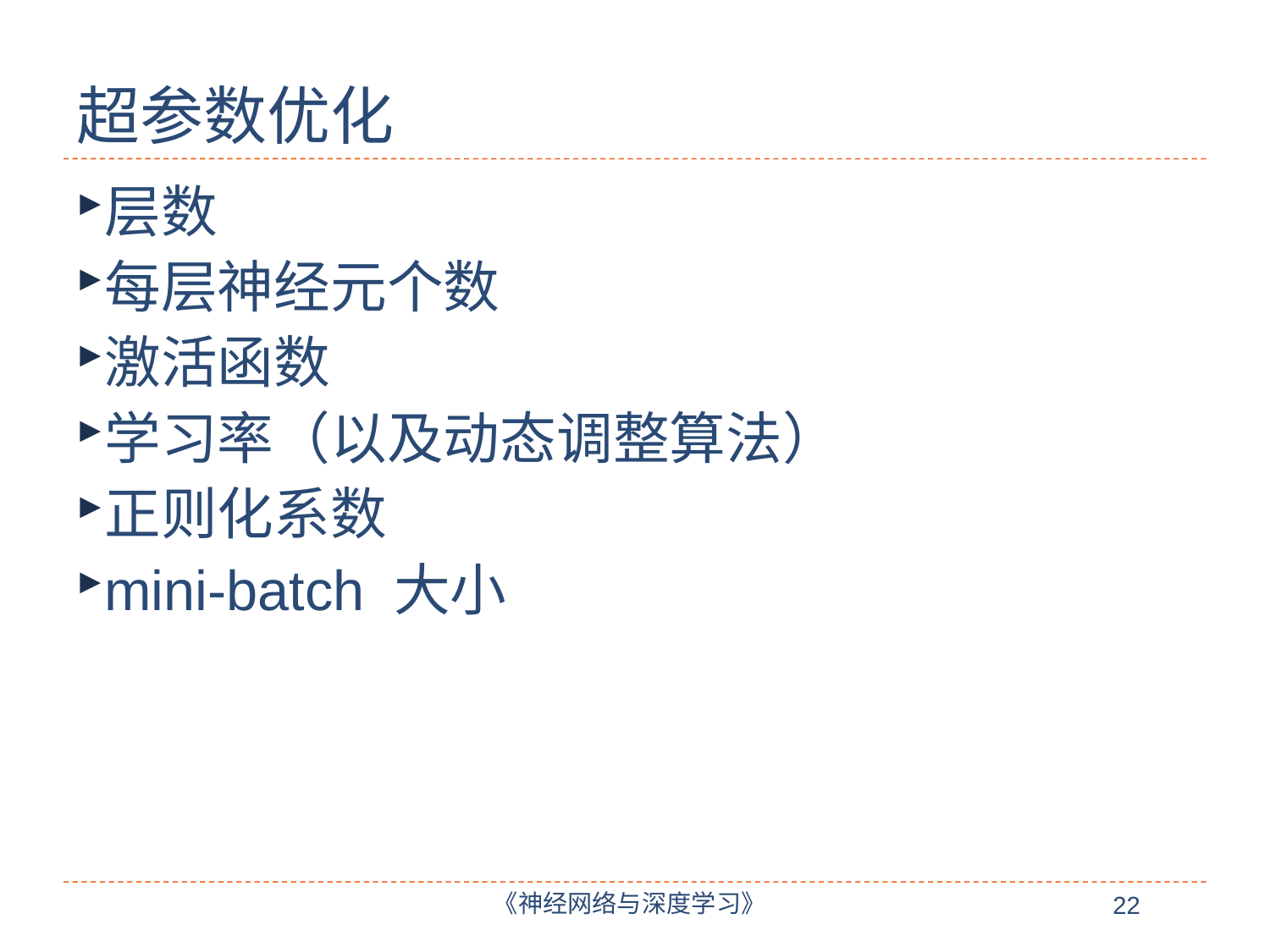

# 超参数优化
层数
每层神经元个数
激活函数
学习率（以及动态调整算法）
正则化系数
mini-batch 大小